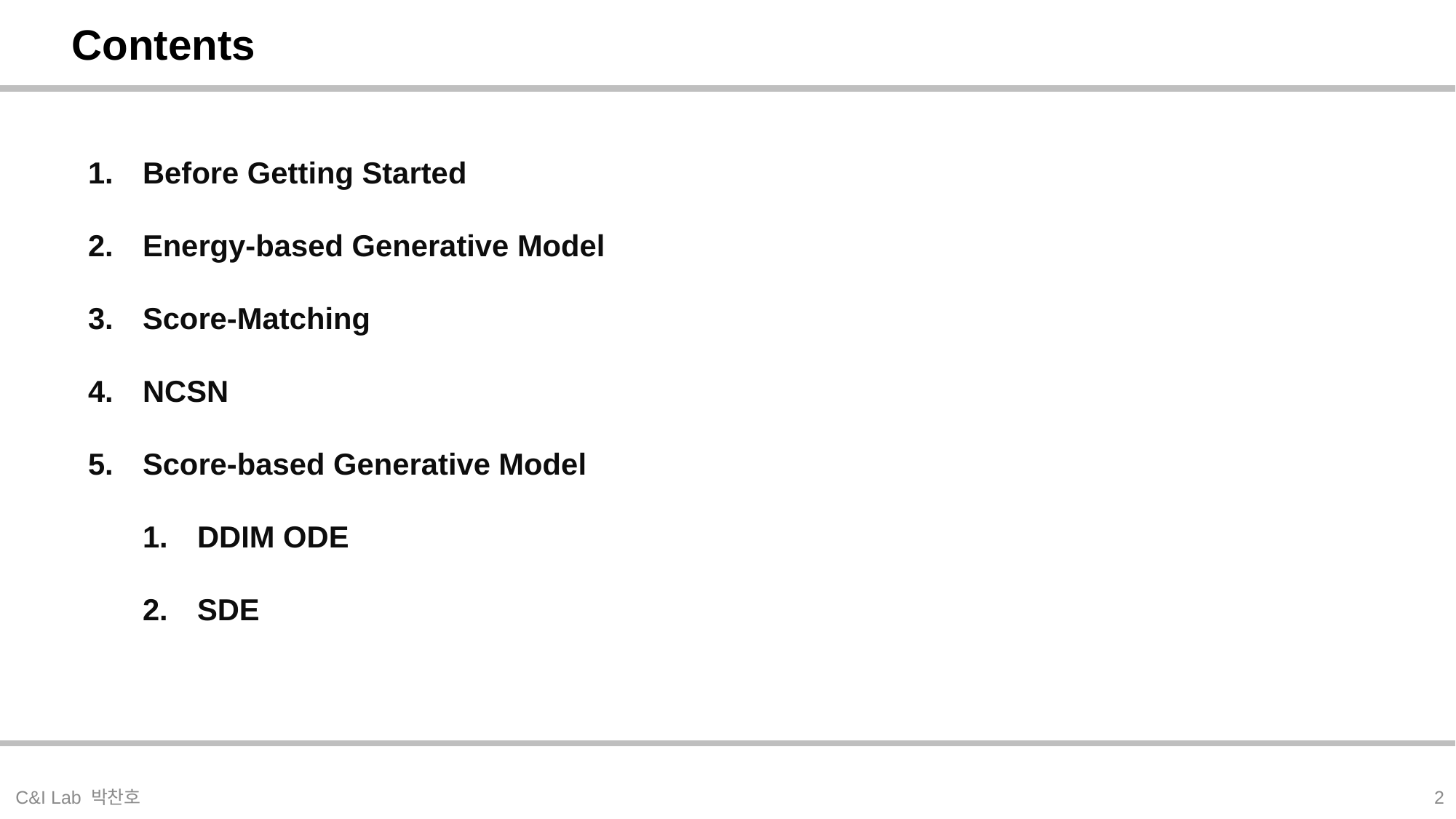

| Contents |
| --- |
Before Getting Started
Energy-based Generative Model
Score-Matching
NCSN
Score-based Generative Model
DDIM ODE
SDE

|  |
| --- |
2
C&I Lab 박찬호